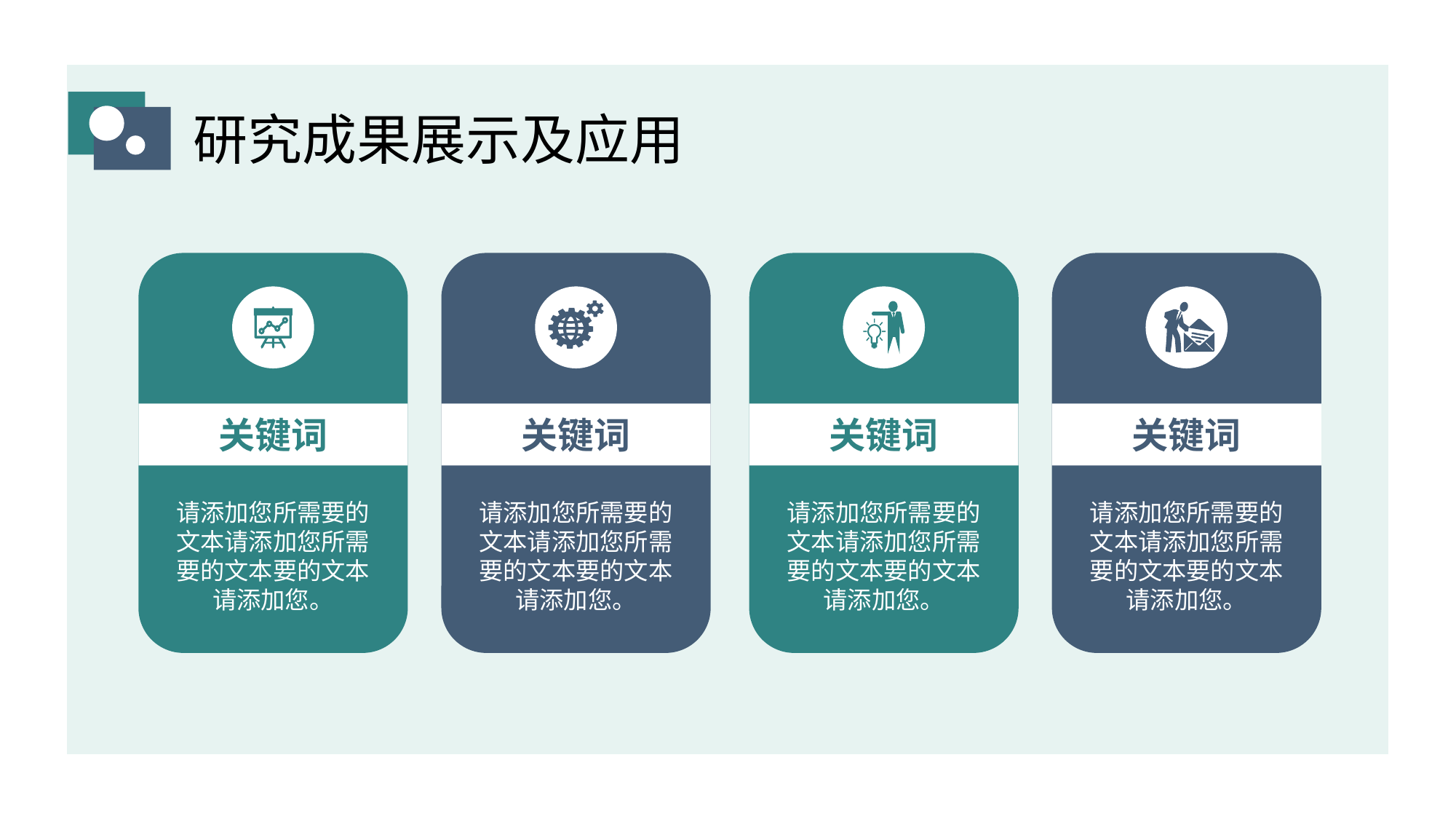

研究成果展示及应用

关键词
关键词
关键词
关键词
请添加您所需要的文本请添加您所需要的文本要的文本请添加您。
请添加您所需要的文本请添加您所需要的文本要的文本请添加您。
请添加您所需要的文本请添加您所需要的文本要的文本请添加您。
请添加您所需要的文本请添加您所需要的文本要的文本请添加您。